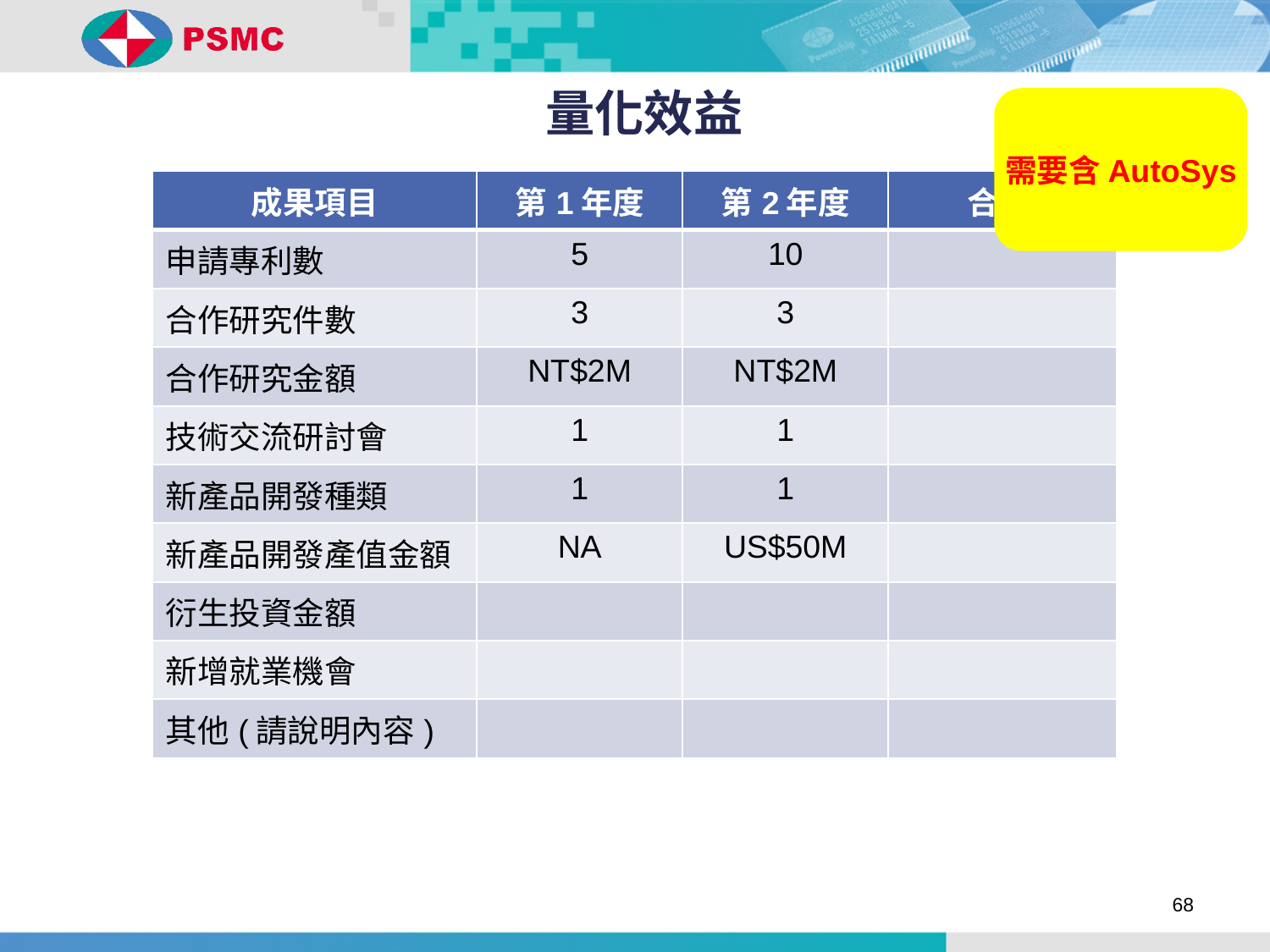

量化效益
需要含AutoSys

| 成果項目 | 第1年度 | 第2年度 | 合 計 |
| --- | --- | --- | --- |
| 申請專利數 | 5 | 10 |  |
| 合作研究件數 | 3 | 3 |  |
| 合作研究金額 | NT$2M | NT$2M |  |
| 技術交流研討會 | 1 | 1 |  |
| 新產品開發種類 | 1 | 1 |  |
| 新產品開發產值金額 | NA | US$50M |  |
| 衍生投資金額 |  |  |  |
| 新增就業機會 |  |  |  |
| 其他(請說明內容) |  |  |  |
68